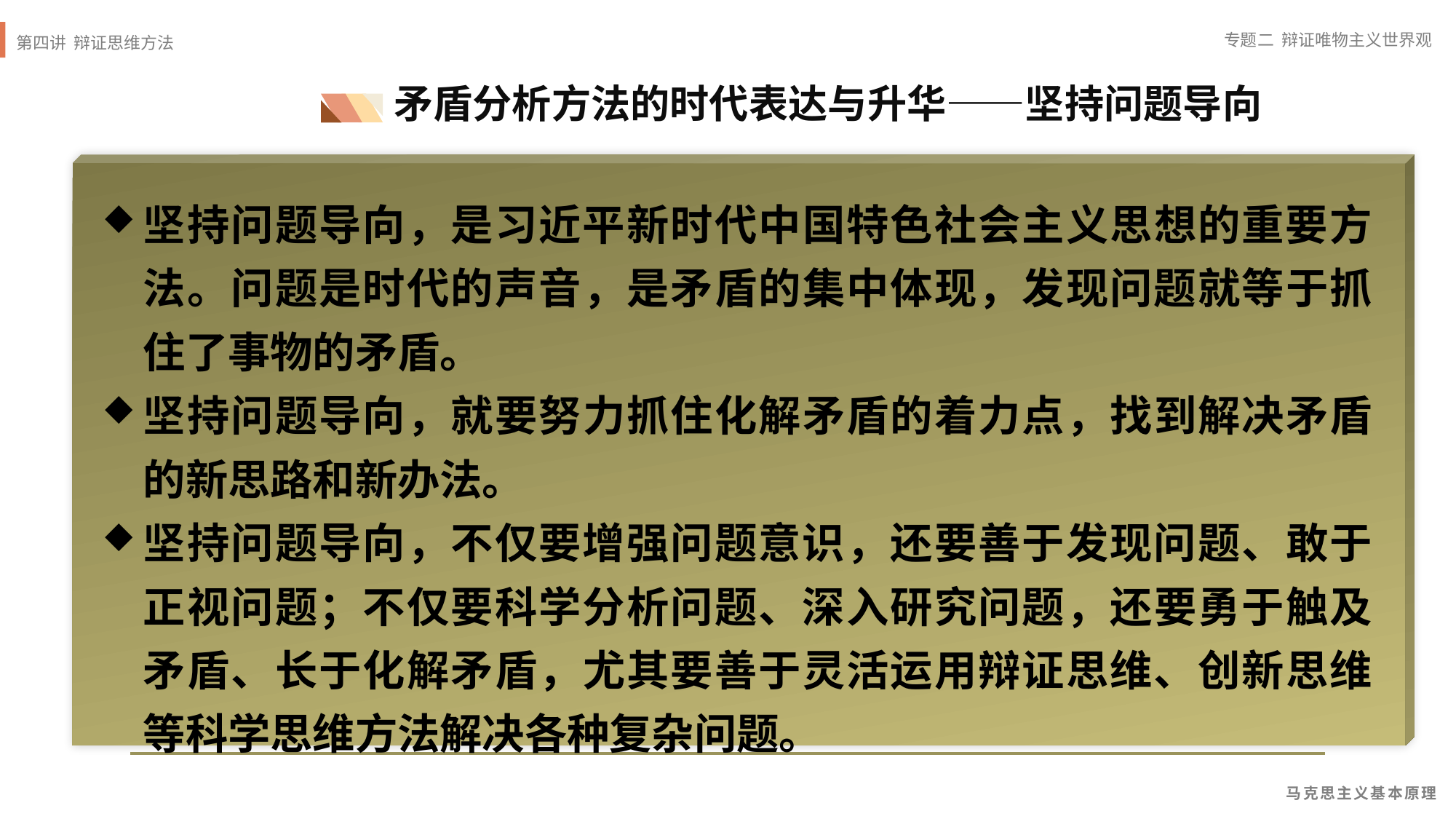

矛盾分析方法的时代表达与升华——坚持问题导向

坚持问题导向，是习近平新时代中国特色社会主义思想的重要方法。问题是时代的声音，是矛盾的集中体现，发现问题就等于抓住了事物的矛盾。
坚持问题导向，就要努力抓住化解矛盾的着力点，找到解决矛盾的新思路和新办法。
坚持问题导向，不仅要增强问题意识，还要善于发现问题、敢于正视问题；不仅要科学分析问题、深入研究问题，还要勇于触及矛盾、长于化解矛盾，尤其要善于灵活运用辩证思维、创新思维等科学思维方法解决各种复杂问题。